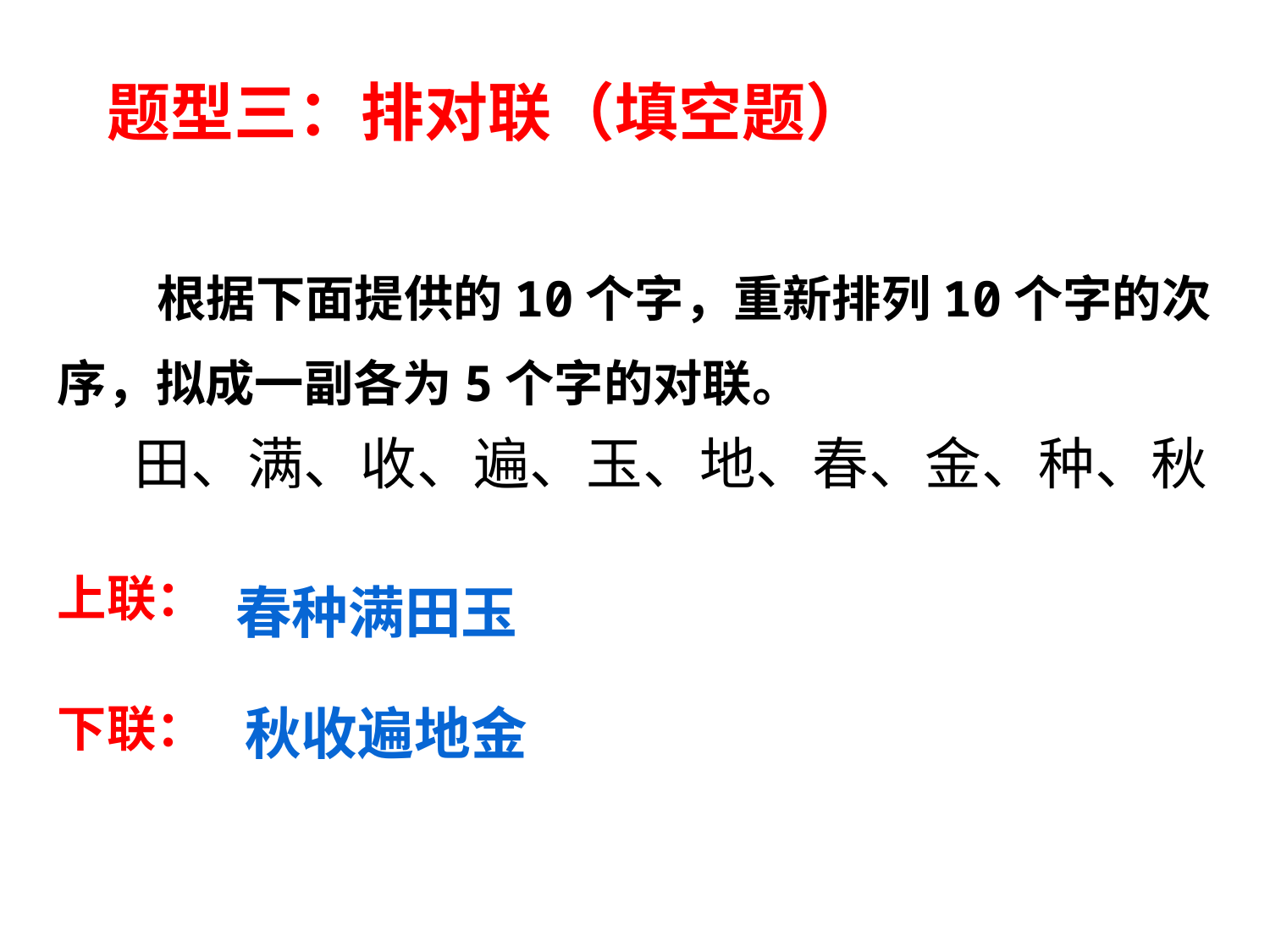

题型三：排对联（填空题）
        根据下面提供的10个字，重新排列10个字的次序，拟成一副各为5个字的对联。
     田、满、收、遍、玉、地、春、金、种、秋

上联：

下联：
春种满田玉
秋收遍地金